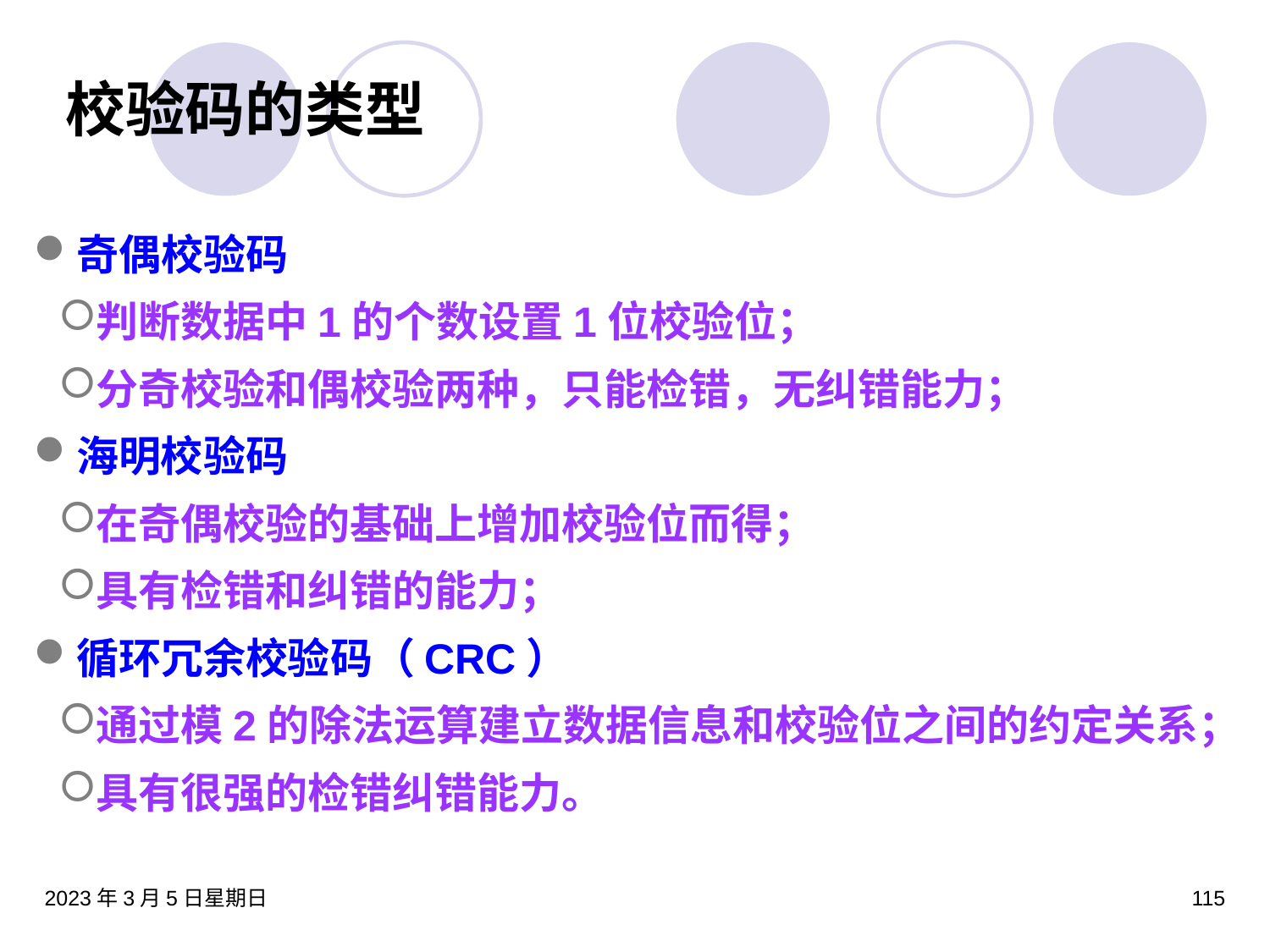

# 校验码的类型
奇偶校验码
判断数据中1的个数设置1位校验位；
分奇校验和偶校验两种，只能检错，无纠错能力；
海明校验码
在奇偶校验的基础上增加校验位而得；
具有检错和纠错的能力；
循环冗余校验码（CRC）
通过模2的除法运算建立数据信息和校验位之间的约定关系；
具有很强的检错纠错能力。
2023年3月5日星期日
115